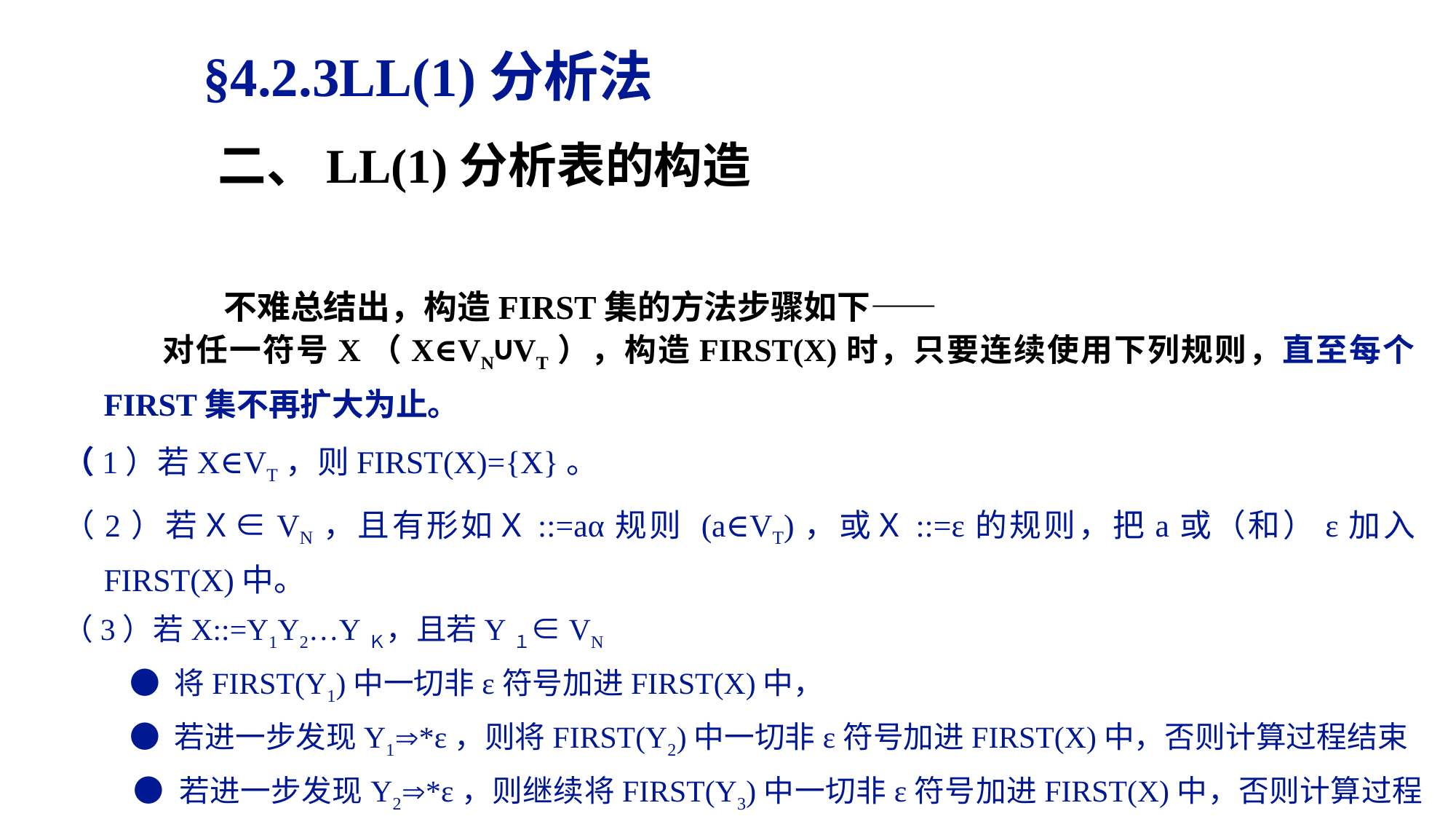

§4.2.3LL(1)分析法
二、LL(1)分析表的构造
不难总结出，构造FIRST集的方法步骤如下——
          对任一符号X（X∈VN∪VT），构造FIRST(X)时，只要连续使用下列规则，直至每个FIRST集不再扩大为止。
（1）若X∈VT，则FIRST(X)={X}。
（2）若Ｘ∈VN，且有形如Ｘ::=aα规则 (a∈VT)，或Ｘ::=ε的规则，把a或（和）ε加入FIRST(X)中。
（3）若X::=Y1Y2…YＫ，且若Y１∈VN
          ● 将FIRST(Y1)中一切非ε符号加进FIRST(X)中，
          ● 若进一步发现Y1⇒*ε，则将FIRST(Y2)中一切非ε符号加进FIRST(X)中，否则计算过程结束
          ● 若进一步发现Y2⇒*ε，则继续将FIRST(Y3)中一切非ε符号加进FIRST(X)中，否则计算过程结束
          ● 如此继续下去，若发现Yk-1 ⇒ *ε，则把FIRST(Yk)中所有符号加进FIRST(X)中